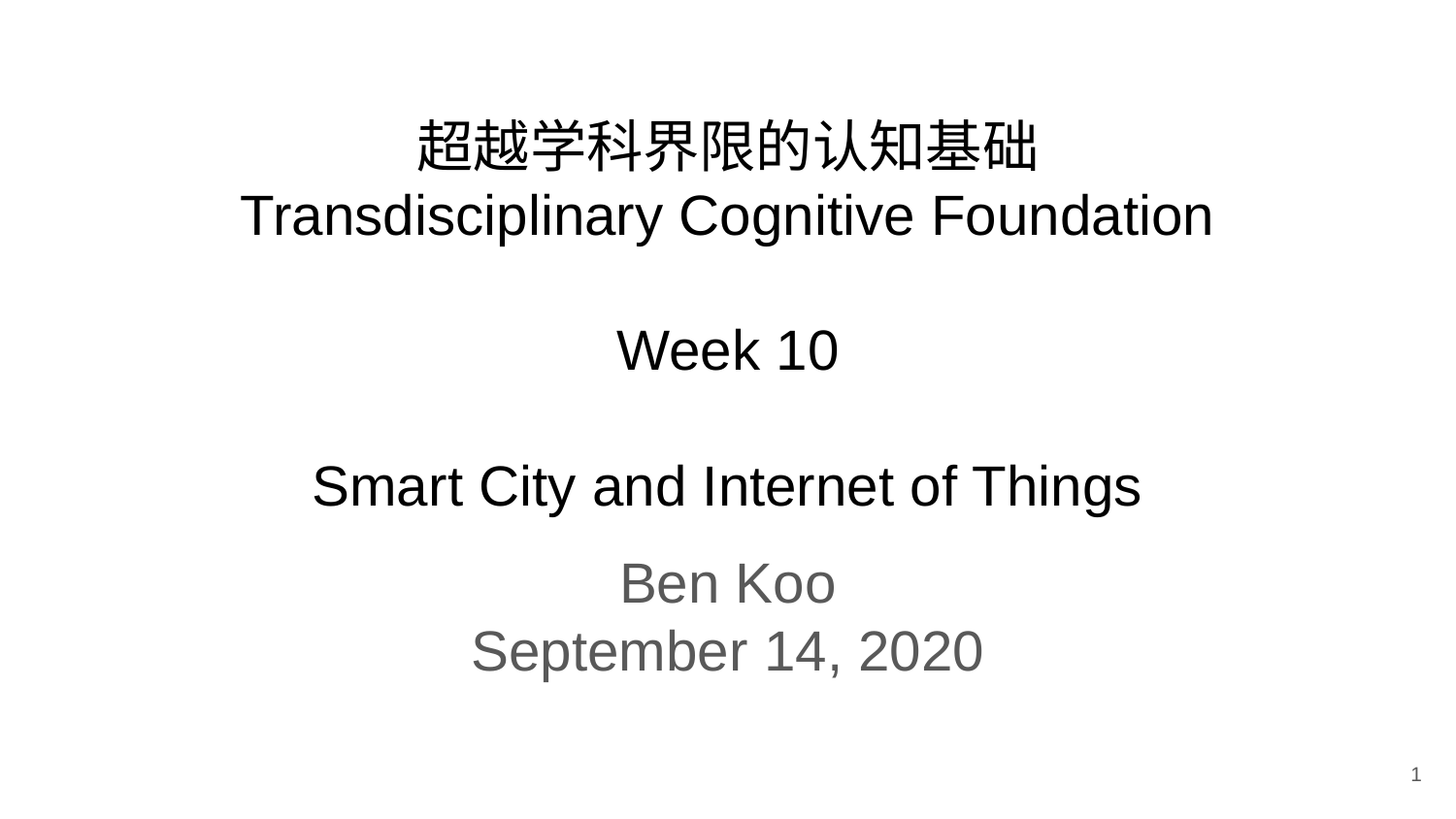

# 超越学科界限的认知基础 Transdisciplinary Cognitive Foundation Week 10 Smart City and Internet of Things
Ben Koo
September 14, 2020
1